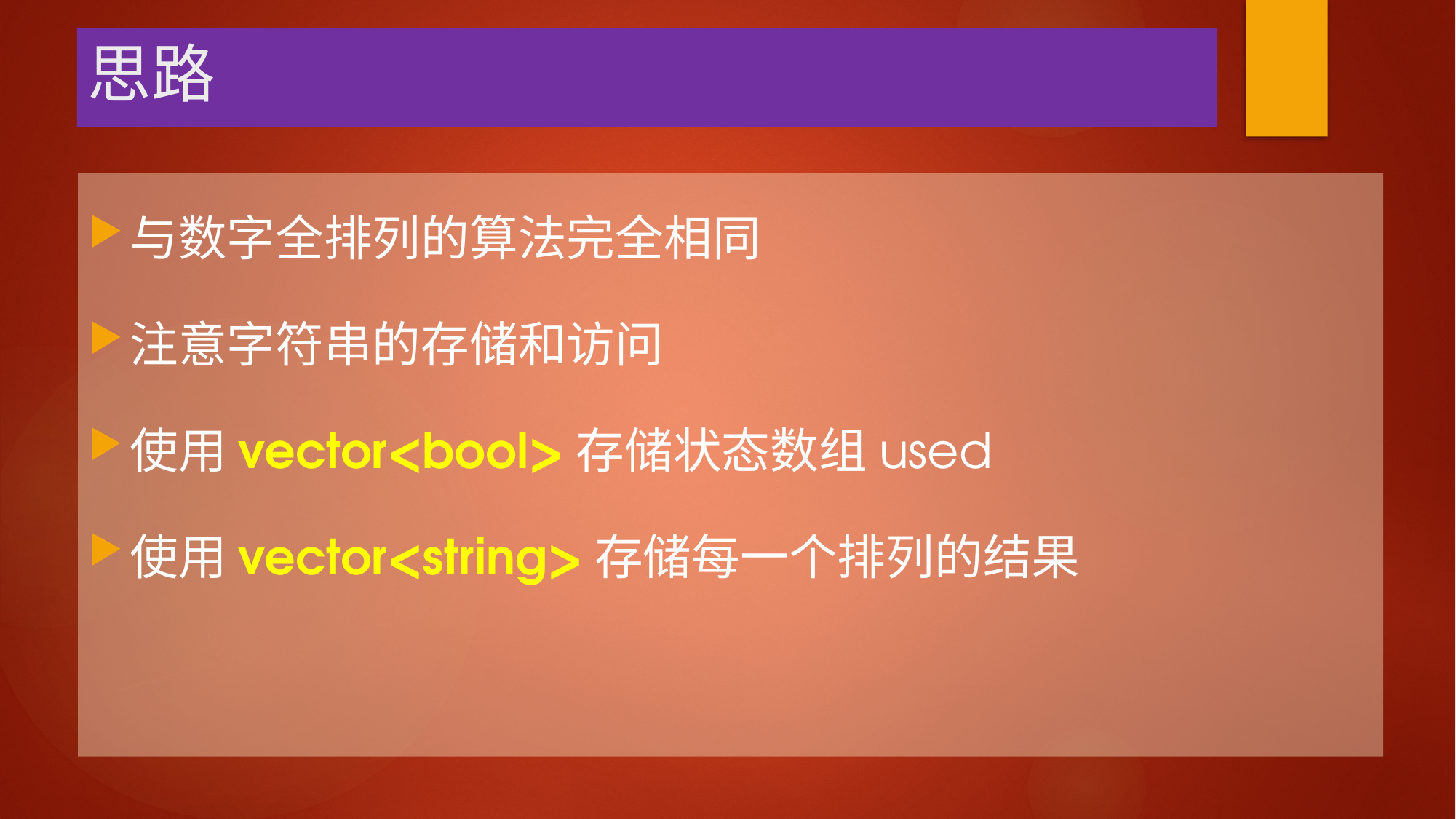

# 思路
与数字全排列的算法完全相同
注意字符串的存储和访问
使用vector<bool>存储状态数组used
使用vector<string>存储每一个排列的结果